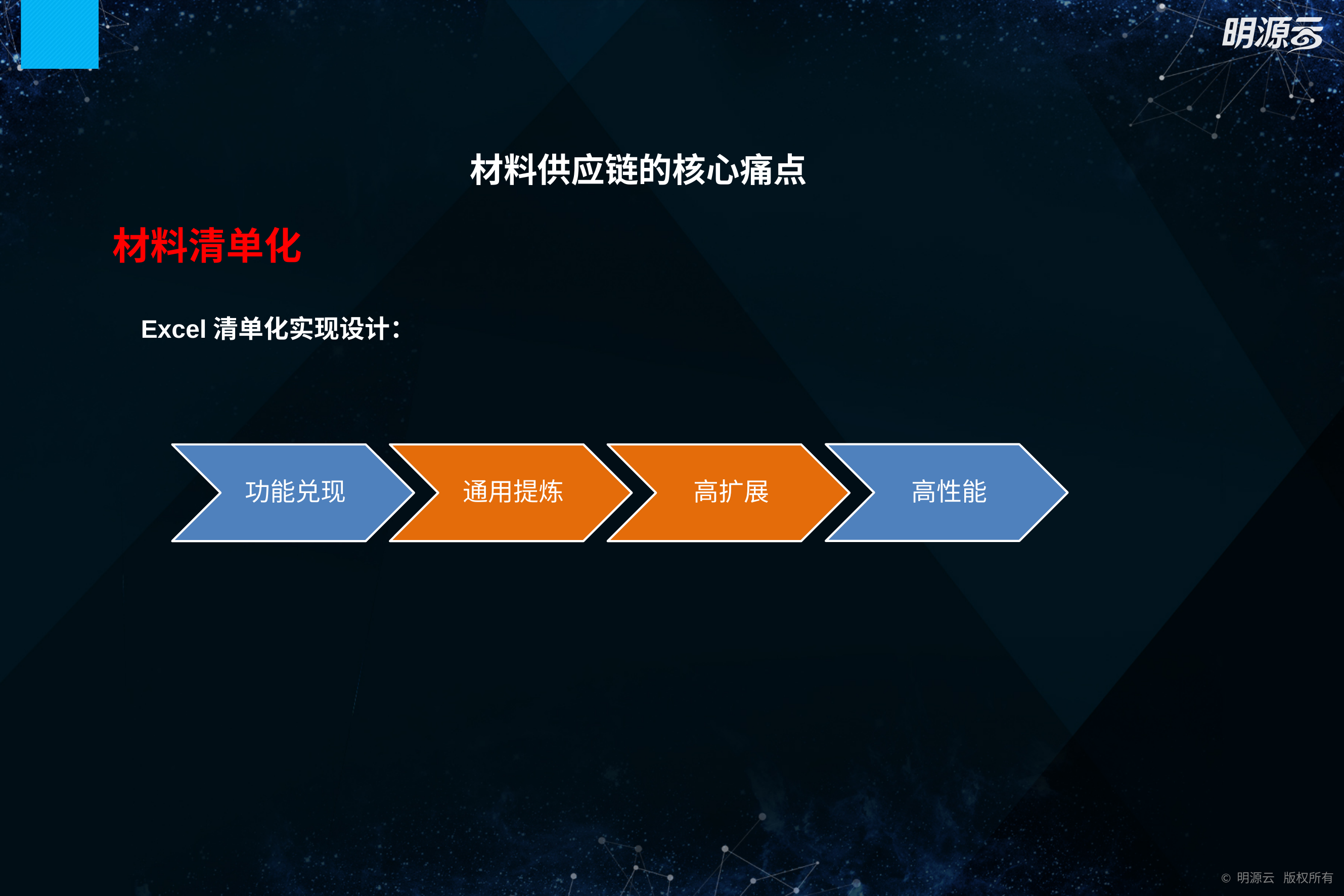

材料供应链的核心痛点
材料清单化

    Excel清单化实现设计：
功能兑现
通用提炼
高扩展
高性能